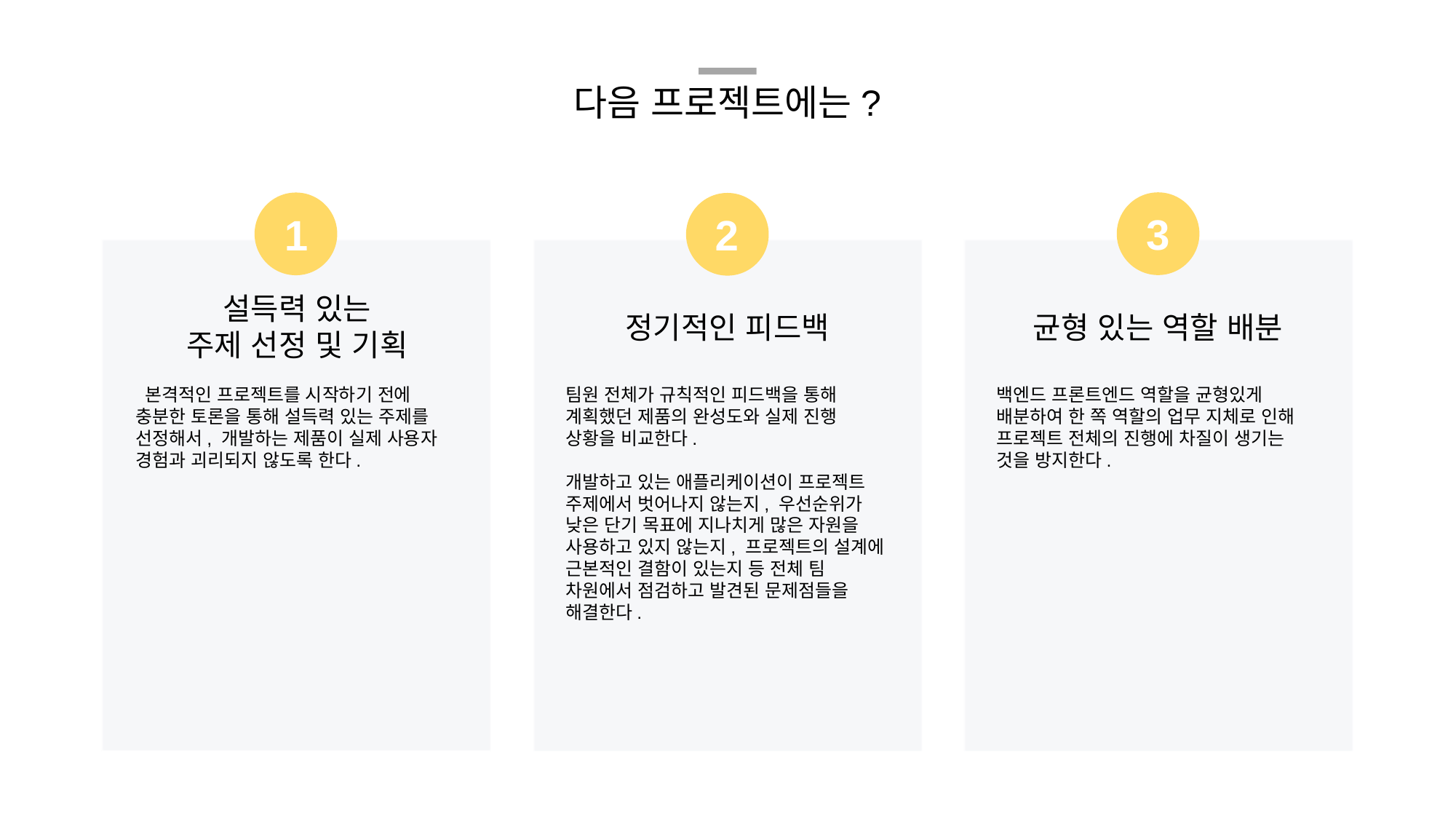

다음 프로젝트에는?

3
1
2

설득력 있는
주제 선정 및 기획
정기적인 피드백
균형 있는 역할 배분
팀원 전체가 규칙적인 피드백을 통해 계획했던 제품의 완성도와 실제 진행 상황을 비교한다.

개발하고 있는 애플리케이션이 프로젝트 주제에서 벗어나지 않는지, 우선순위가 낮은 단기 목표에 지나치게 많은 자원을 사용하고 있지 않는지, 프로젝트의 설계에 근본적인 결함이 있는지 등 전체 팀 차원에서 점검하고 발견된 문제점들을 해결한다.
 본격적인 프로젝트를 시작하기 전에 충분한 토론을 통해 설득력 있는 주제를 선정해서, 개발하는 제품이 실제 사용자 경험과 괴리되지 않도록 한다.
백엔드 프론트엔드 역할을 균형있게 배분하여 한 쪽 역할의 업무 지체로 인해 프로젝트 전체의 진행에 차질이 생기는 것을 방지한다.